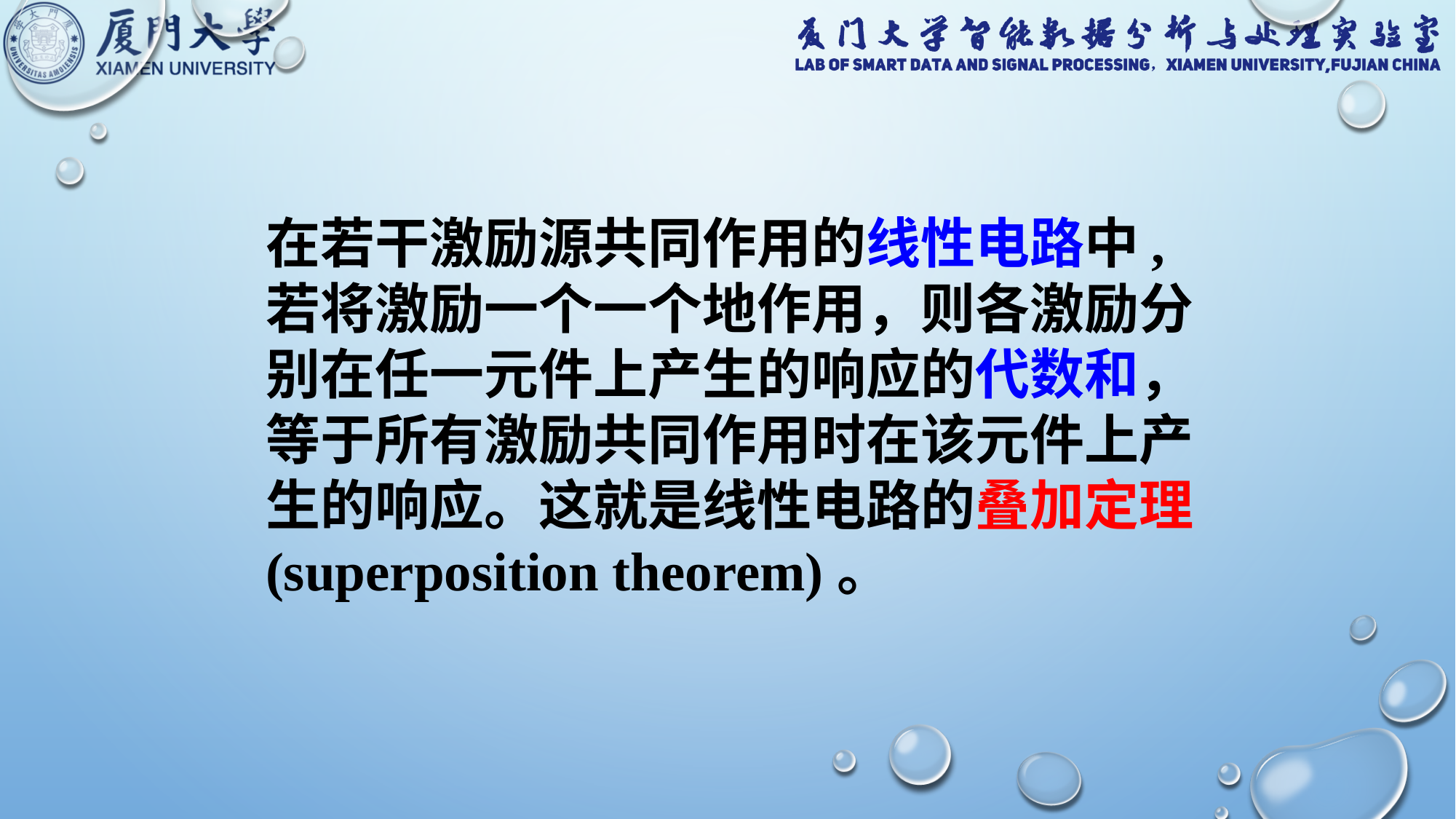

在若干激励源共同作用的线性电路中,若将激励一个一个地作用，则各激励分别在任一元件上产生的响应的代数和，等于所有激励共同作用时在该元件上产生的响应。这就是线性电路的叠加定理(superposition theorem)。
79